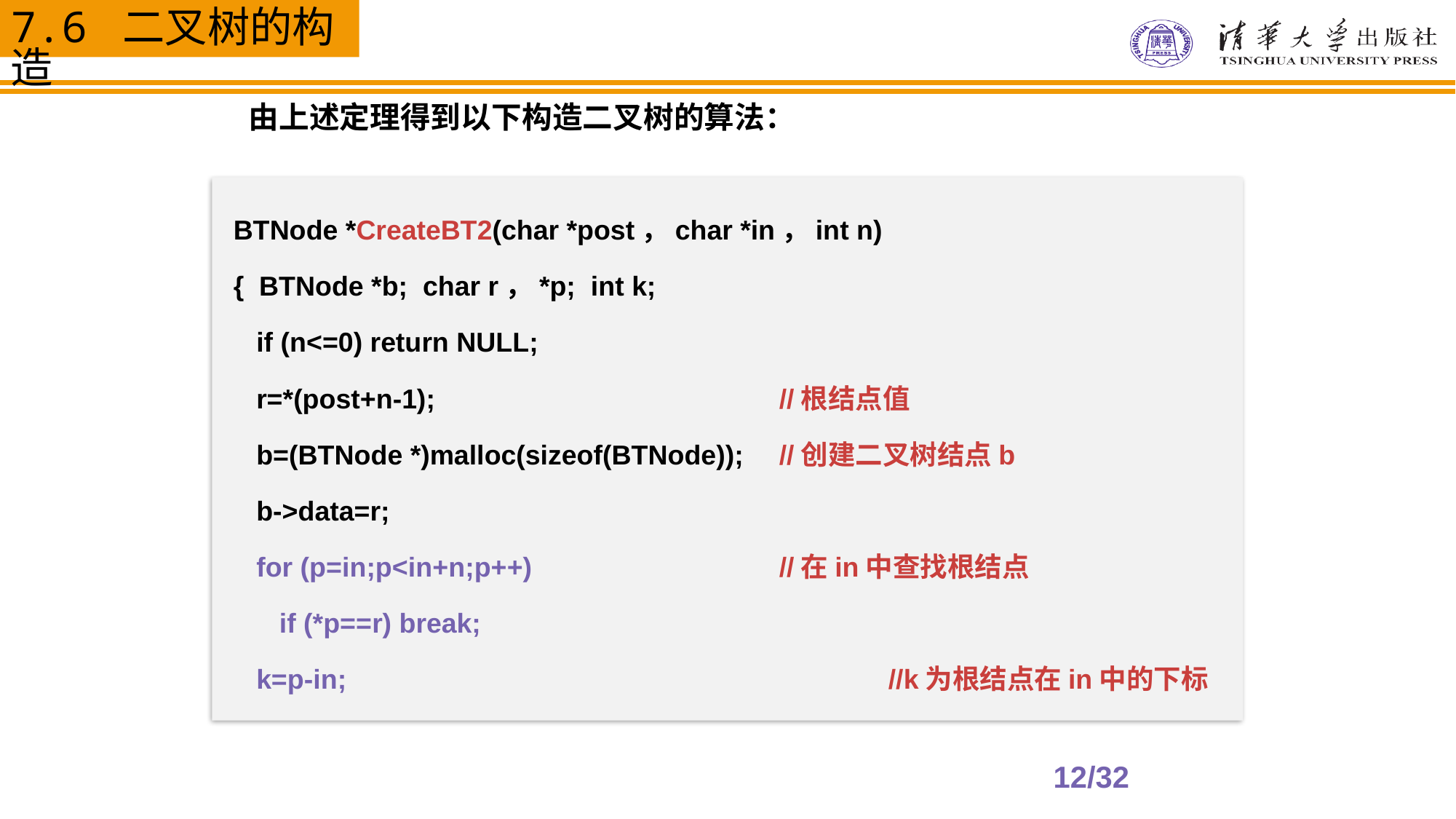

由上述定理得到以下构造二叉树的算法：
BTNode *CreateBT2(char *post，char *in，int n)
{  BTNode *b;  char r，*p;  int k;
   if (n<=0) return NULL;
   r=*(post+n-1);				//根结点值
   b=(BTNode *)malloc(sizeof(BTNode));   	//创建二叉树结点b
   b->data=r;
   for (p=in;p<in+n;p++)		     	//在in中查找根结点
      if (*p==r) break;
   k=p-in;					//k为根结点在in中的下标
12/32